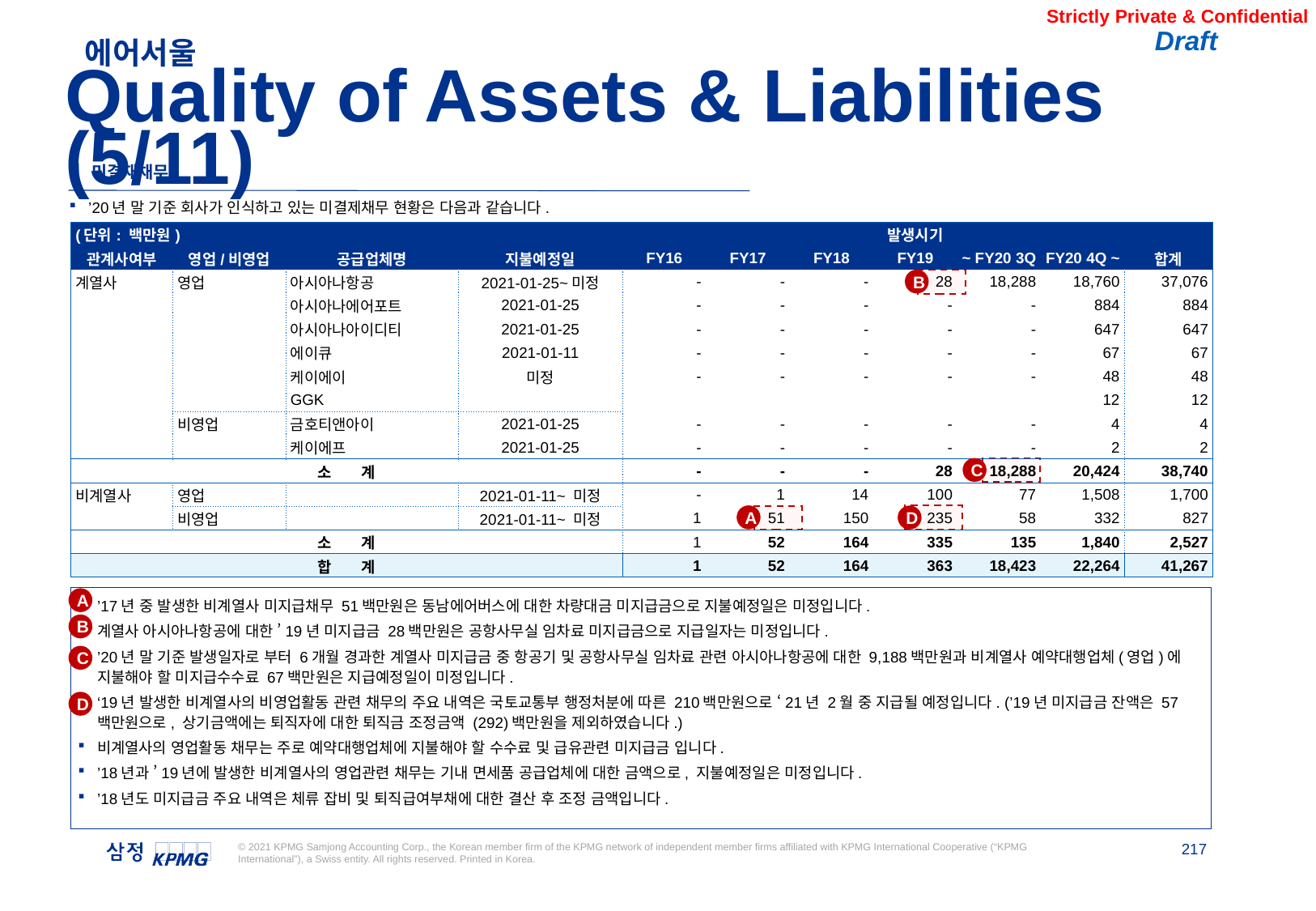

에어서울
Quality of Assets & Liabilities (5/11)
▌미결재채무

’20년 말 기준 회사가 인식하고 있는 미결제채무 현황은 다음과 같습니다.
| (단위: 백만원) |  |  |  |  | 발생시기 |  |  |  |  |  |
| --- | --- | --- | --- | --- | --- | --- | --- | --- | --- | --- |
| 관계사여부 | 영업/비영업 | 공급업체명 | 지불예정일 | FY16 | FY17 | FY18 | FY19 | ~ FY20 3Q | FY20 4Q ~ | 합계 |
| 계열사 | 영업 | 아시아나항공 | 2021-01-25~미정 | - | - | - | 28 | 18,288 | 18,760 | 37,076 |
|  |  | 아시아나에어포트 | 2021-01-25 | - | - | - | - | - | 884 | 884 |
|  |  | 아시아나아이디티 | 2021-01-25 | - | - | - | - | - | 647 | 647 |
|  |  | 에이큐 | 2021-01-11 | - | - | - | - | - | 67 | 67 |
|  |  | 케이에이 | 미정 | - | - | - | - | - | 48 | 48 |
|  |  | GGK |  |  |  |  |  |  | 12 | 12 |
|  | 비영업 | 금호티앤아이 | 2021-01-25 | - | - | - | - | - | 4 | 4 |
|  |  | 케이에프 | 2021-01-25 | - | - | - | - | - | 2 | 2 |
| 소 계 |  |  |  | - | - | - | 28 | 18,288 | 20,424 | 38,740 |
| 비계열사 | 영업 |  | 2021-01-11~ 미정 | - | 1 | 14 | 100 | 77 | 1,508 | 1,700 |
|  | 비영업 |  | 2021-01-11~ 미정 | 1 | 51 | 150 | 235 | 58 | 332 | 827 |
| 소 계 |  |  |  | 1 | 52 | 164 | 335 | 135 | 1,840 | 2,527 |
| 합 계 |  |  |  | 1 | 52 | 164 | 363 | 18,423 | 22,264 | 41,267 |
B

C

A

D

’17년 중 발생한 비계열사 미지급채무 51백만원은 동남에어버스에 대한 차량대금 미지급금으로 지불예정일은 미정입니다.
계열사 아시아나항공에 대한 ’19년 미지급금 28백만원은 공항사무실 임차료 미지급금으로 지급일자는 미정입니다.
’20년 말 기준 발생일자로 부터 6개월 경과한 계열사 미지급금 중 항공기 및 공항사무실 임차료 관련 아시아나항공에 대한 9,188백만원과 비계열사 예약대행업체(영업)에 지불해야 할 미지급수수료 67백만원은 지급예정일이 미정입니다.
‘19년 발생한 비계열사의 비영업활동 관련 채무의 주요 내역은 국토교통부 행정처분에 따른 210백만원으로 ‘21년 2월 중 지급될 예정입니다. (’19년 미지급금 잔액은 57백만원으로, 상기금액에는 퇴직자에 대한 퇴직금 조정금액 (292)백만원을 제외하였습니다.)
비계열사의 영업활동 채무는 주로 예약대행업체에 지불해야 할 수수료 및 급유관련 미지급금 입니다.
’18년과 ’19년에 발생한 비계열사의 영업관련 채무는 기내 면세품 공급업체에 대한 금액으로, 지불예정일은 미정입니다.
’18년도 미지급금 주요 내역은 체류 잡비 및 퇴직급여부채에 대한 결산 후 조정 금액입니다.
A
B
C
D